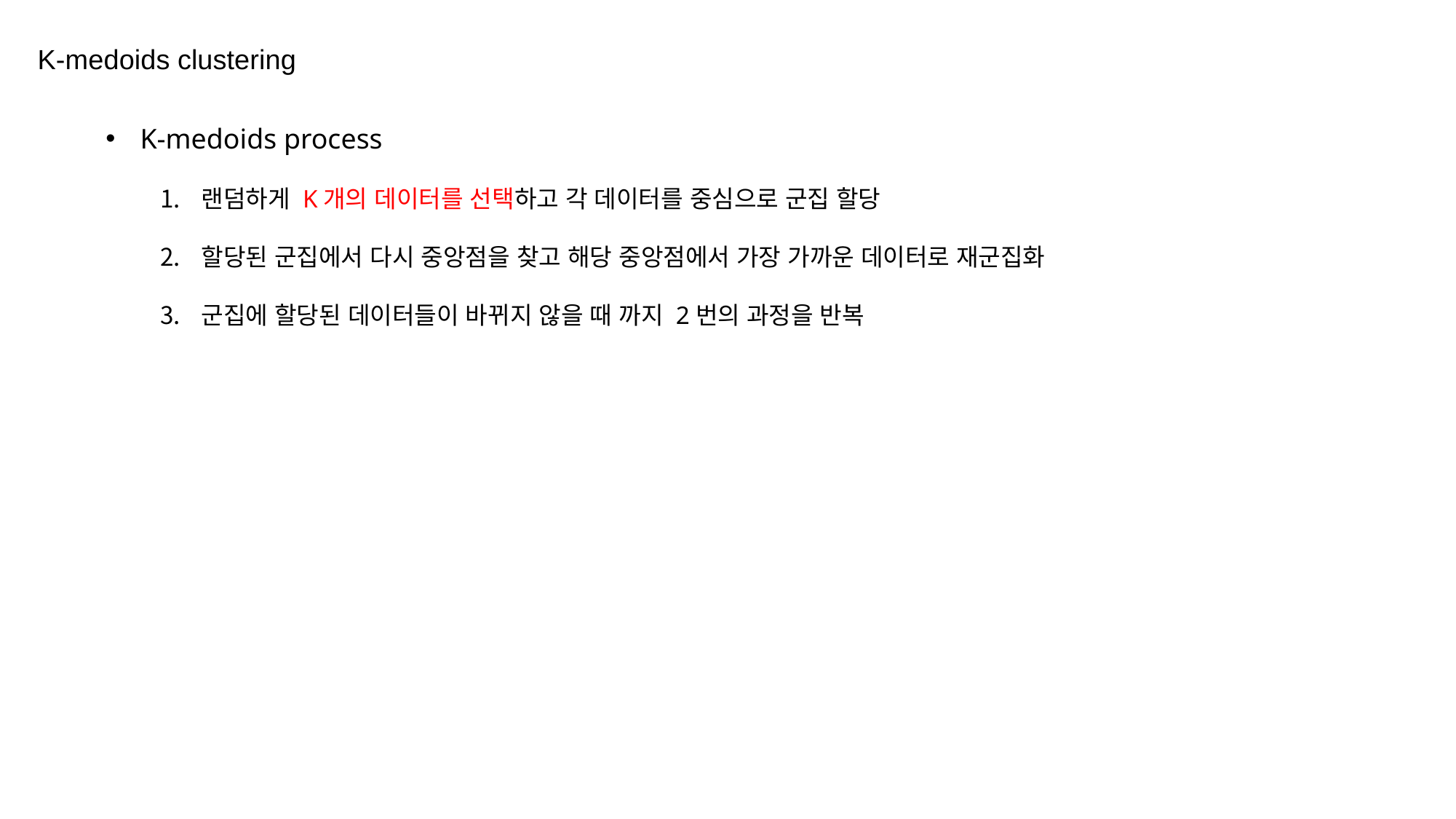

# K-medoids clustering
K-medoids process
랜덤하게 K개의 데이터를 선택하고 각 데이터를 중심으로 군집 할당
할당된 군집에서 다시 중앙점을 찾고 해당 중앙점에서 가장 가까운 데이터로 재군집화
군집에 할당된 데이터들이 바뀌지 않을 때 까지 2번의 과정을 반복